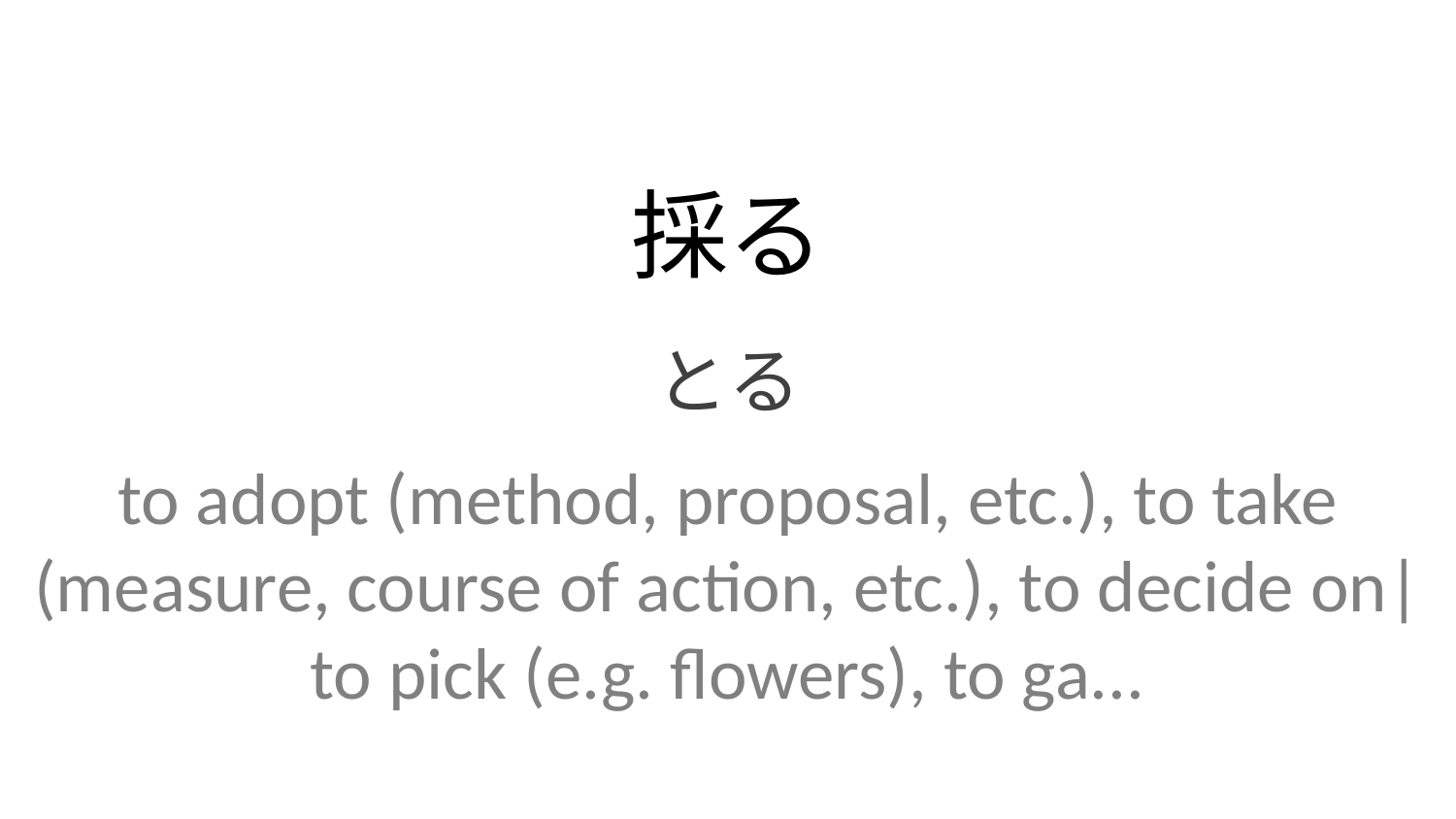

採る

とる
to adopt (method, proposal, etc.), to take (measure, course of action, etc.), to decide on| to pick (e.g. flowers), to ga...